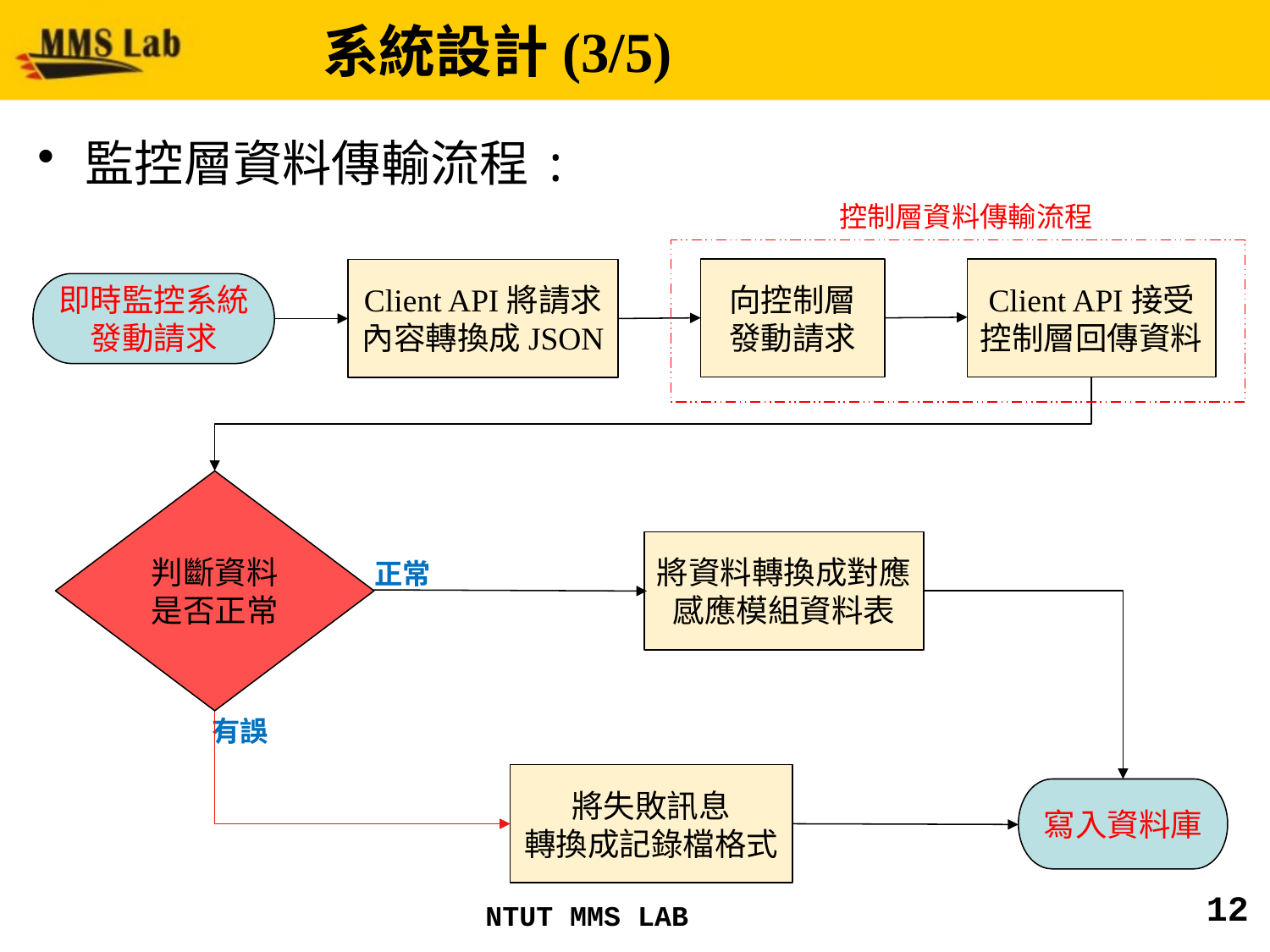

# 系統設計(3/5)
監控層資料傳輸流程:
控制層資料傳輸流程

向控制層
發動請求
Client API接受控制層回傳資料
Client API將請求內容轉換成JSON
即時監控系統發動請求
判斷資料是否正常
將資料轉換成對應感應模組資料表
正常
有誤
將失敗訊息
轉換成記錄檔格式
寫入資料庫
12
NTUT MMS LAB